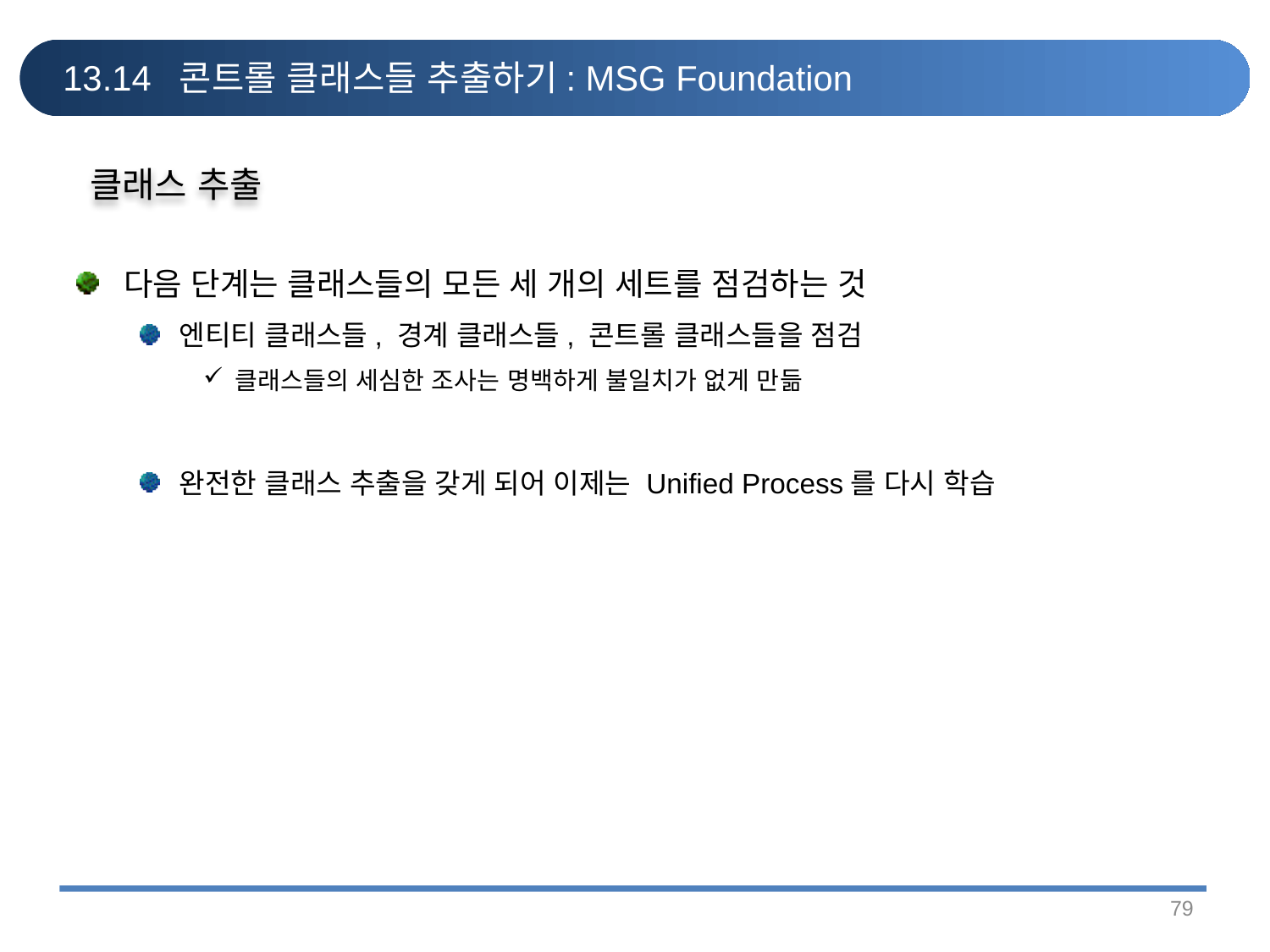

# 13.14  콘트롤 클래스들 추출하기: MSG Foundation
클래스 추출
다음 단계는 클래스들의 모든 세 개의 세트를 점검하는 것
엔티티 클래스들, 경계 클래스들, 콘트롤 클래스들을 점검
클래스들의 세심한 조사는 명백하게 불일치가 없게 만듦

완전한 클래스 추출을 갖게 되어 이제는 Unified Process를 다시 학습
79